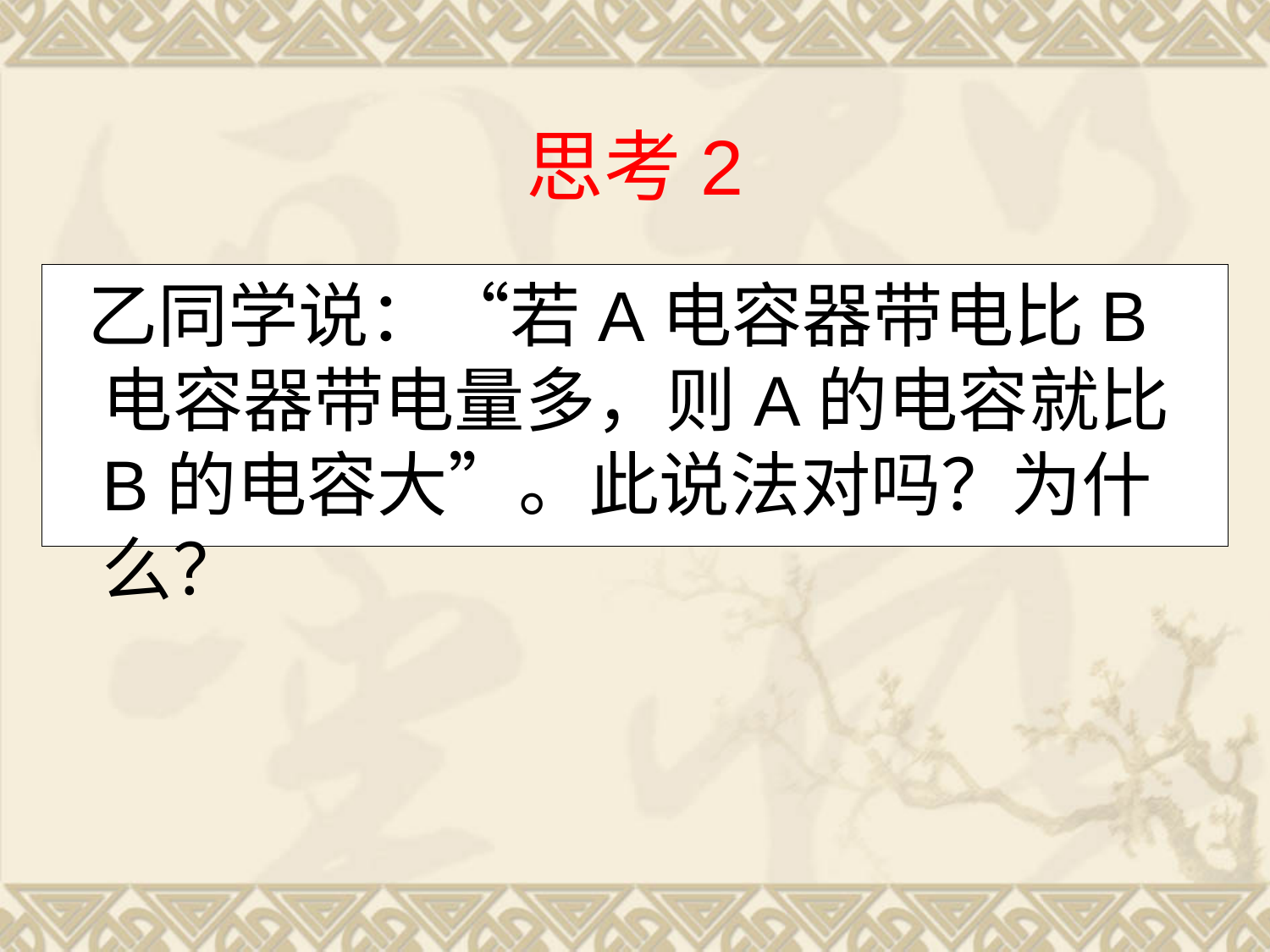

# 思考2
 乙同学说：“若A电容器带电比B电容器带电量多，则A的电容就比B的电容大”。此说法对吗？为什么？